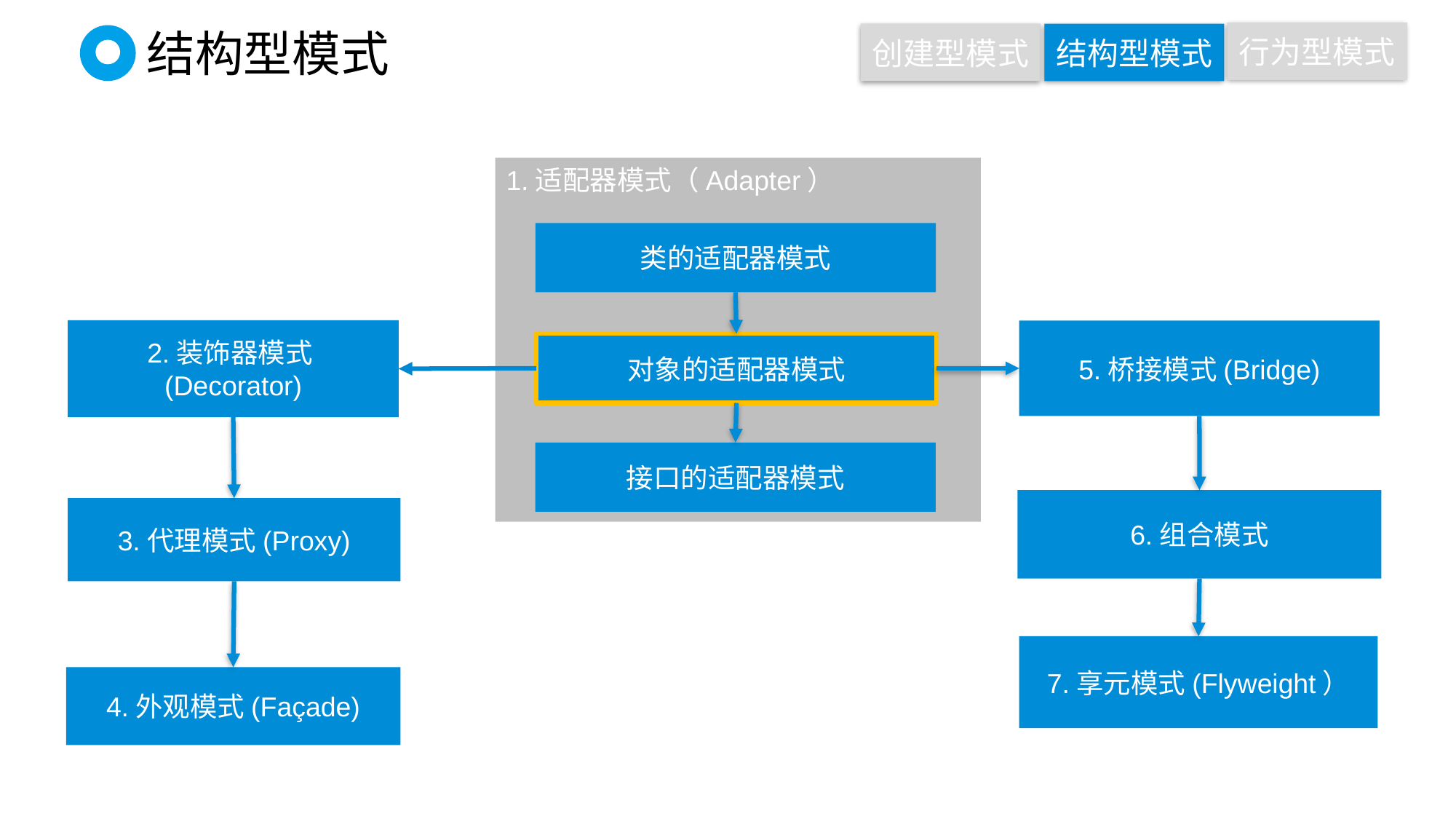

行为型模式
创建型模式
结构型模式
# 结构型模式

1.适配器模式（Adapter）
类的适配器模式
2.装饰器模式(Decorator)
5.桥接模式(Bridge)
对象的适配器模式
接口的适配器模式
6.组合模式
3.代理模式(Proxy)
7.享元模式(Flyweight）
4.外观模式(Façade)